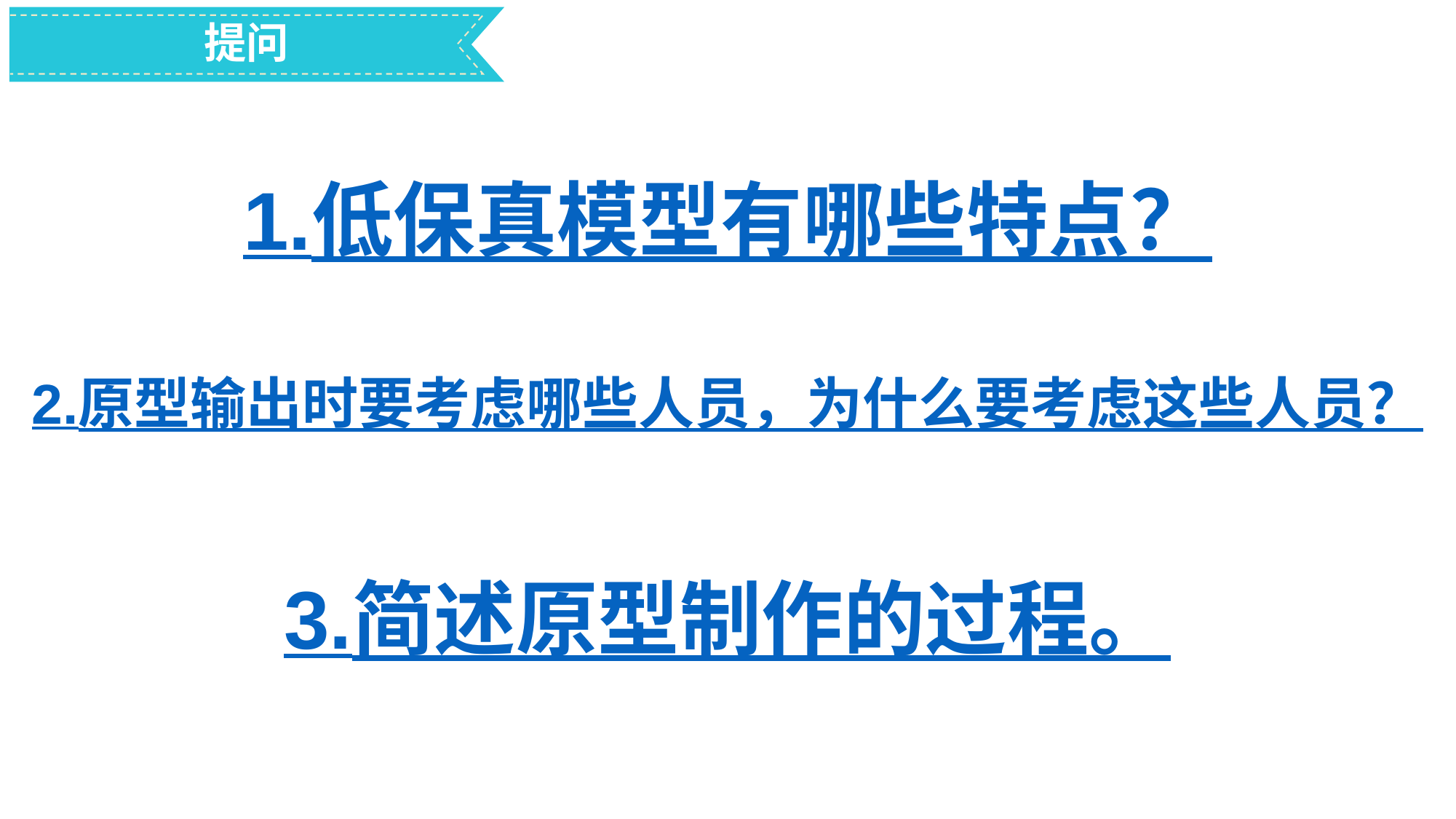

提问
1.低保真模型有哪些特点？
2.原型输出时要考虑哪些人员，为什么要考虑这些人员？
3.简述原型制作的过程。